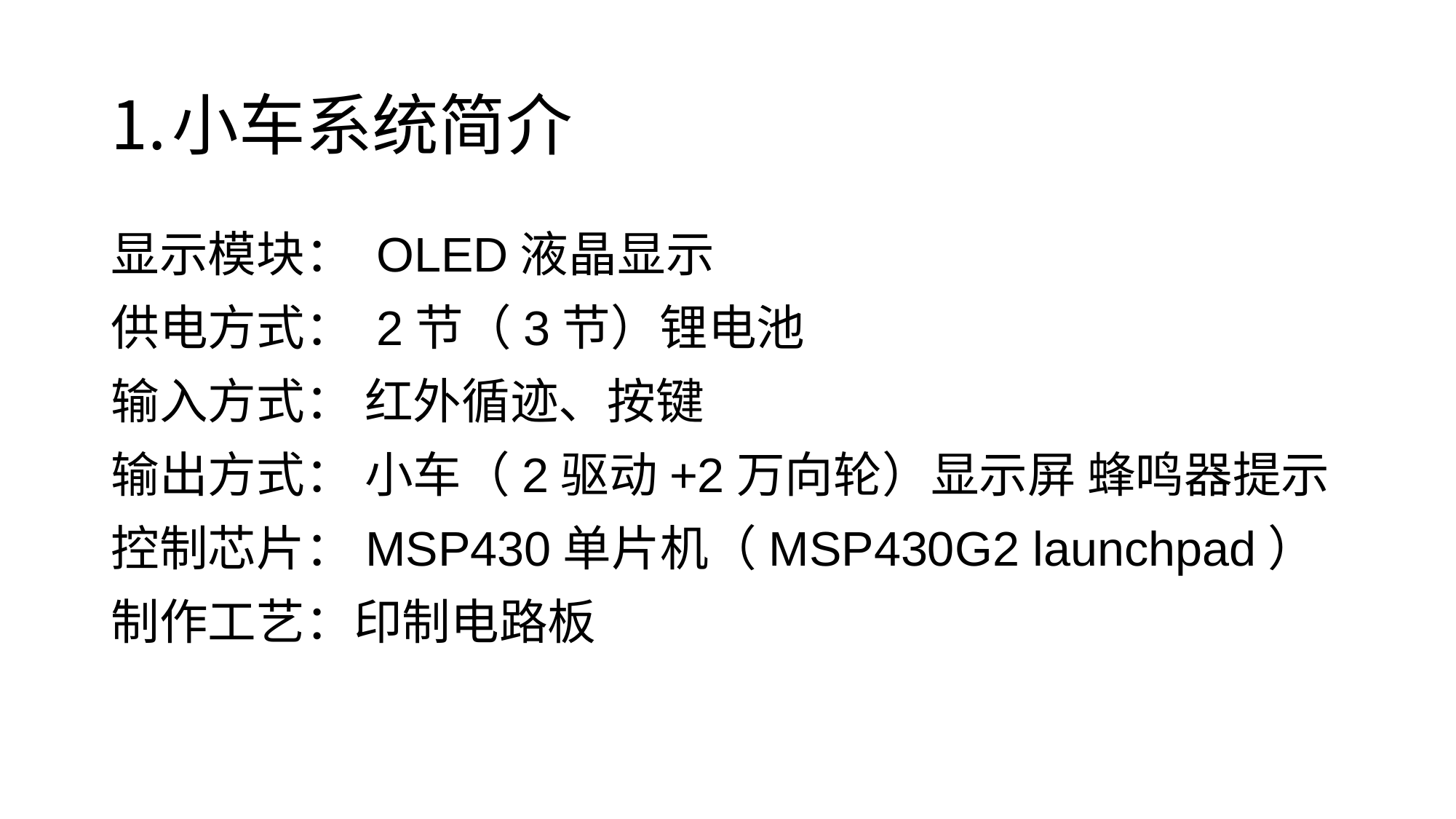

# 小车系统简介
显示模块： OLED液晶显示
供电方式： 2节（3节）锂电池
输入方式： 红外循迹、按键
输出方式： 小车（2驱动+2万向轮）显示屏 蜂鸣器提示
控制芯片：MSP430单片机（MSP430G2 launchpad）
制作工艺：印制电路板